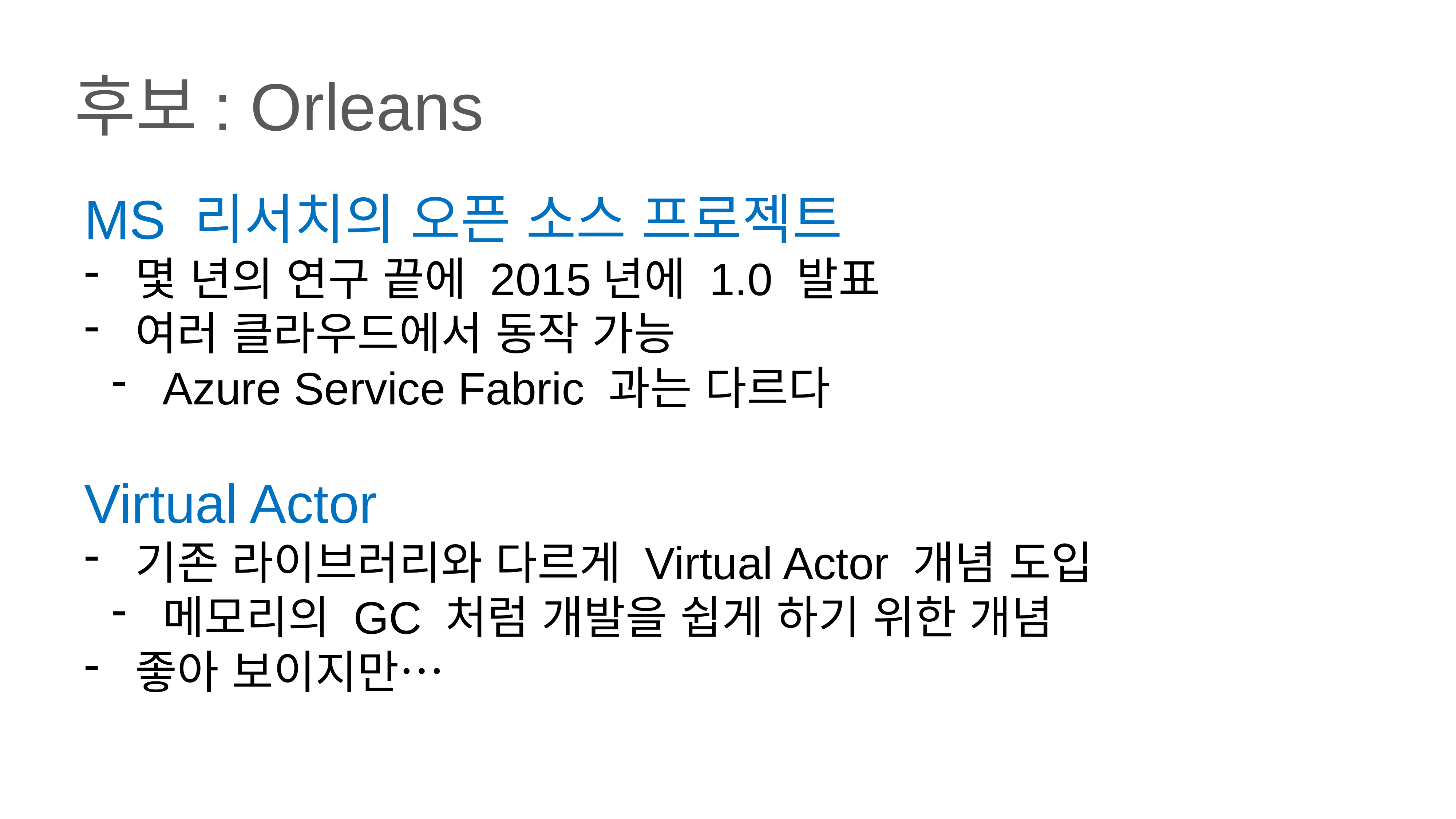

후보: Orleans
MS 리서치의 오픈 소스 프로젝트
몇 년의 연구 끝에 2015년에 1.0 발표
여러 클라우드에서 동작 가능
Azure Service Fabric 과는 다르다

Virtual Actor
기존 라이브러리와 다르게 Virtual Actor 개념 도입
메모리의 GC 처럼 개발을 쉽게 하기 위한 개념
좋아 보이지만…